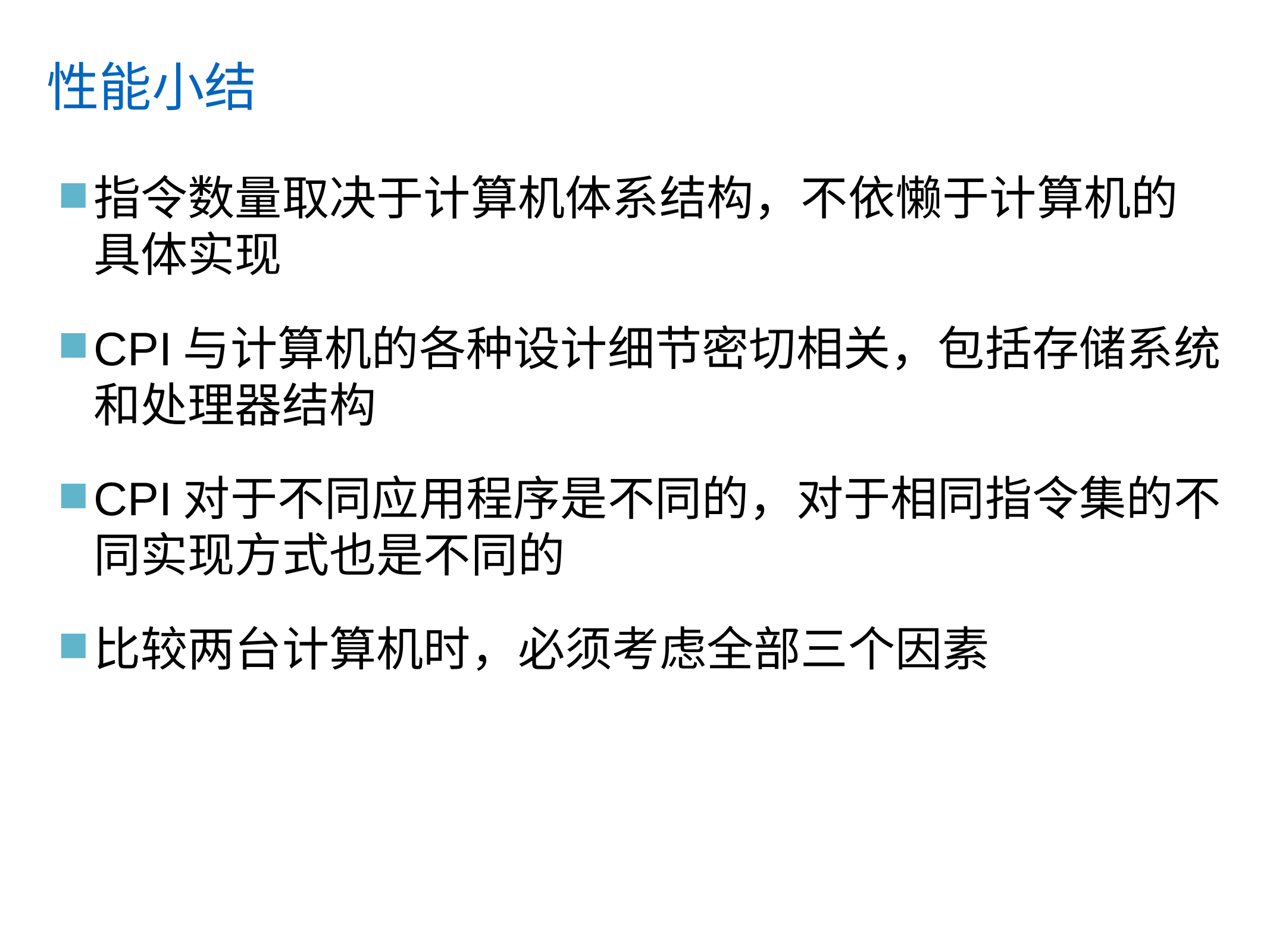

# 性能小结
指令数量取决于计算机体系结构，不依懒于计算机的具体实现
CPI与计算机的各种设计细节密切相关，包括存储系统和处理器结构
CPI对于不同应用程序是不同的，对于相同指令集的不同实现方式也是不同的
比较两台计算机时，必须考虑全部三个因素
64